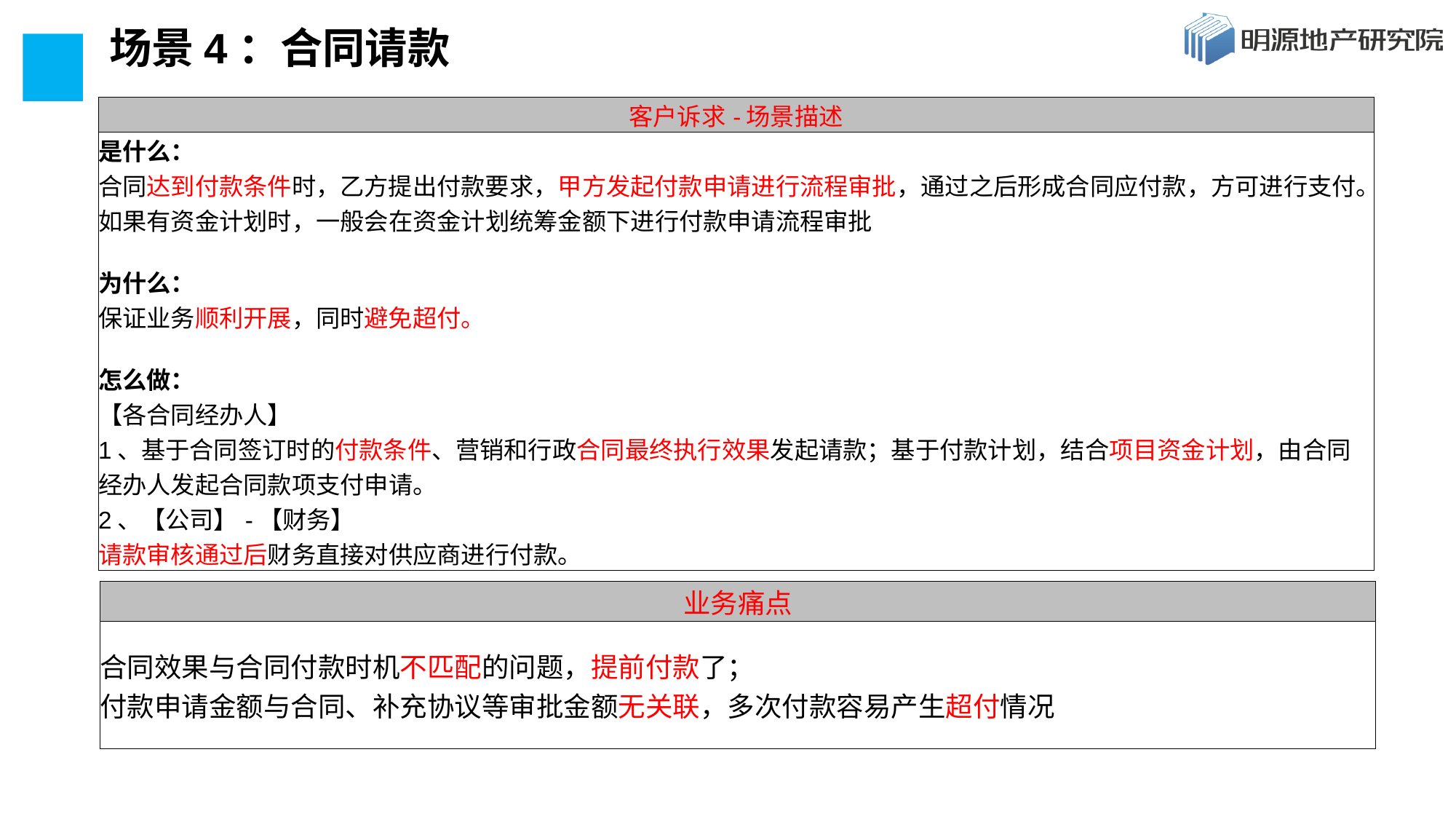

# 场景4：合同请款
| 客户诉求-场景描述 |
| --- |
| 是什么： 合同达到付款条件时，乙方提出付款要求，甲方发起付款申请进行流程审批，通过之后形成合同应付款，方可进行支付。如果有资金计划时，一般会在资金计划统筹金额下进行付款申请流程审批 为什么： 保证业务顺利开展，同时避免超付。 怎么做： 【各合同经办人】 1、基于合同签订时的付款条件、营销和行政合同最终执行效果发起请款；基于付款计划，结合项目资金计划，由合同经办人发起合同款项支付申请。 2、【公司】-【财务】 请款审核通过后财务直接对供应商进行付款。 |
| 业务痛点 |
| --- |
| 合同效果与合同付款时机不匹配的问题，提前付款了； 付款申请金额与合同、补充协议等审批金额无关联，多次付款容易产生超付情况 |